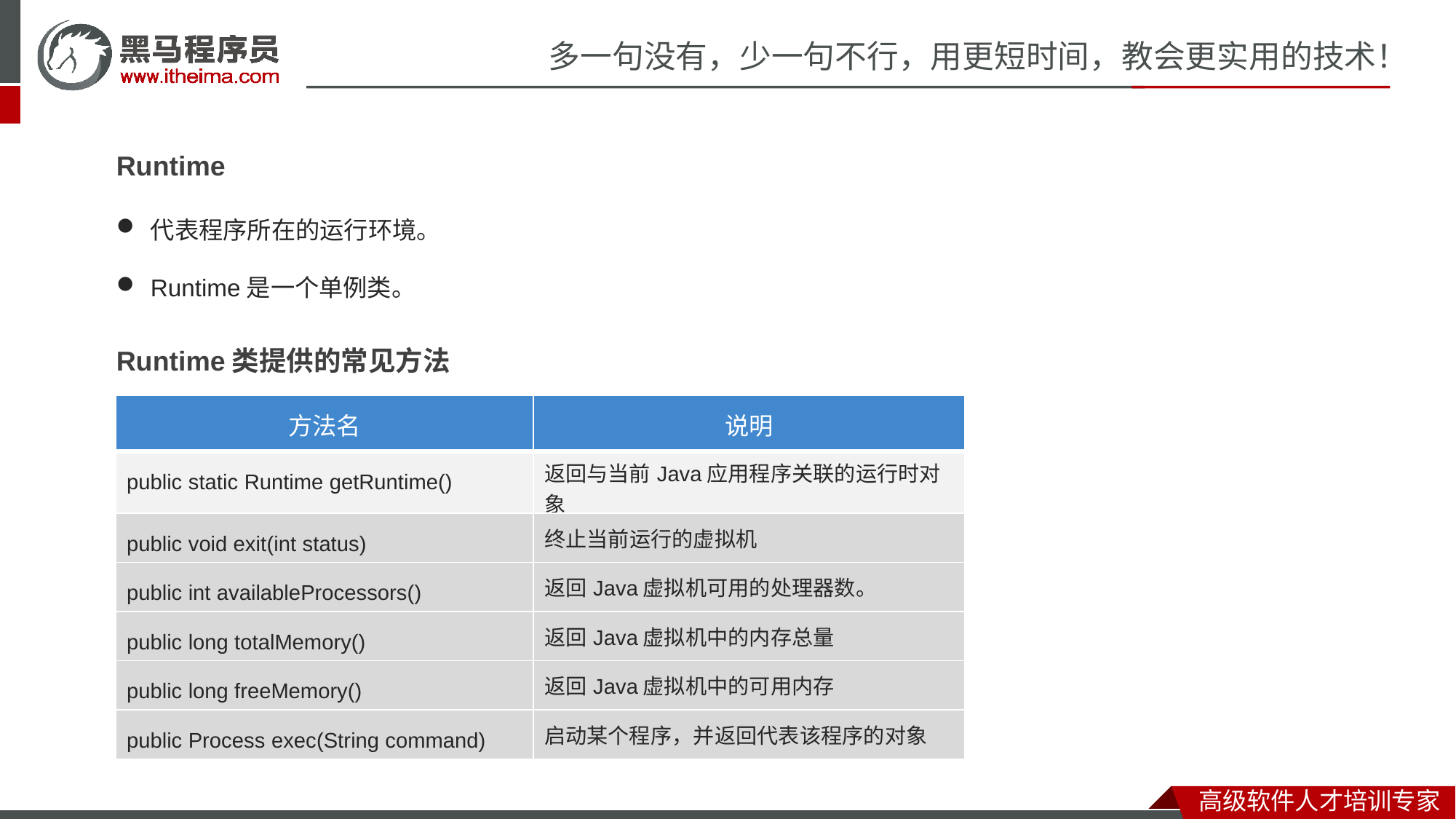

Runtime
代表程序所在的运行环境。
Runtime是一个单例类。
Runtime类提供的常见方法
| 方法名 | 说明 |
| --- | --- |
| public static Runtime getRuntime() | 返回与当前Java应用程序关联的运行时对象 |
| public void exit​(int status) | 终止当前运行的虚拟机 |
| public int availableProcessors() | 返回Java虚拟机可用的处理器数。 |
| public long totalMemory() | 返回Java虚拟机中的内存总量 |
| public long freeMemory() | 返回Java虚拟机中的可用内存 |
| public Process exec​(String command) | 启动某个程序，并返回代表该程序的对象 |